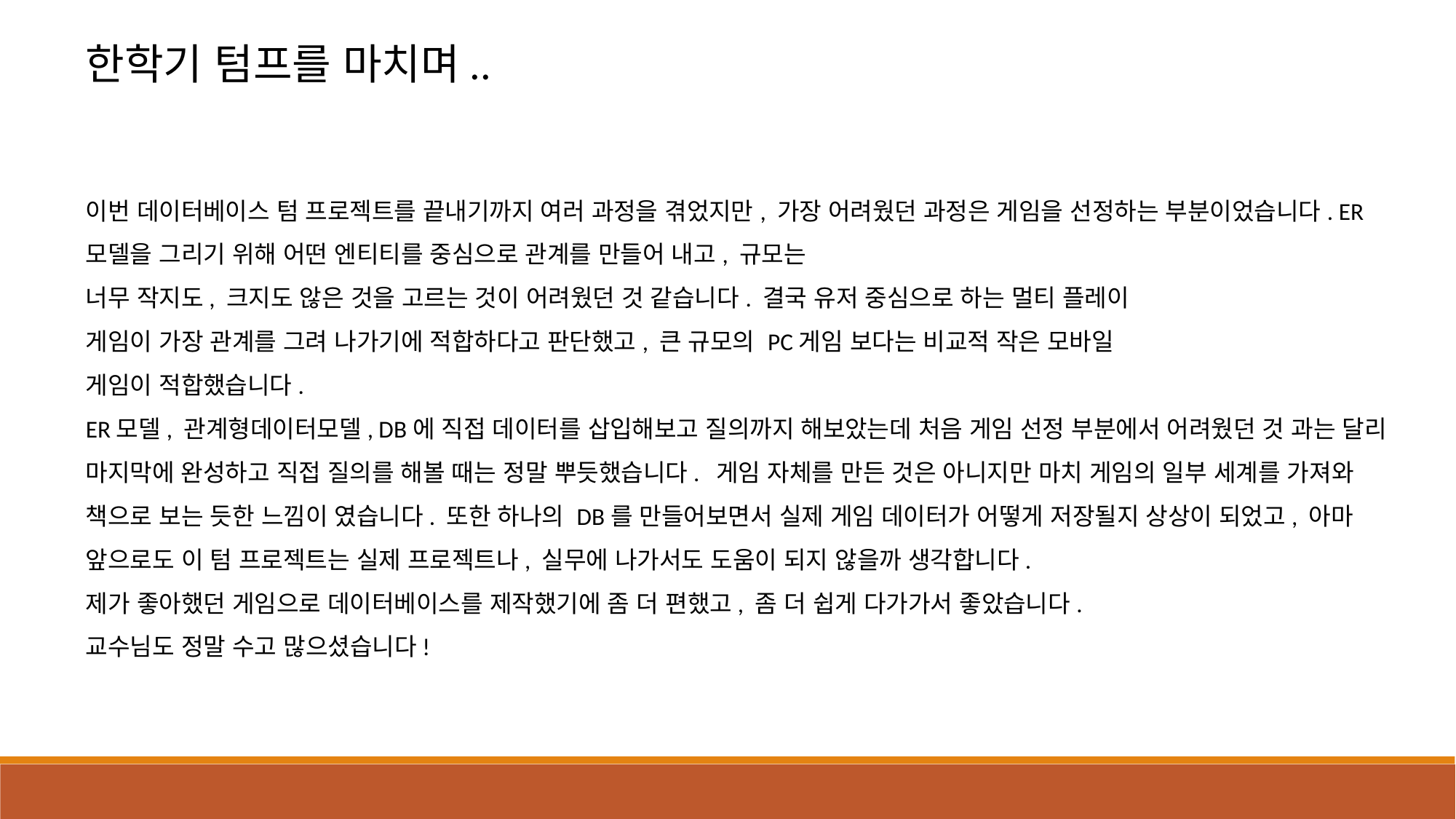

한학기 텀프를 마치며..
이번 데이터베이스 텀 프로젝트를 끝내기까지 여러 과정을 겪었지만, 가장 어려웠던 과정은 게임을 선정하는 부분이었습니다. ER모델을 그리기 위해 어떤 엔티티를 중심으로 관계를 만들어 내고, 규모는
너무 작지도, 크지도 않은 것을 고르는 것이 어려웠던 것 같습니다. 결국 유저 중심으로 하는 멀티 플레이
게임이 가장 관계를 그려 나가기에 적합하다고 판단했고, 큰 규모의 PC게임 보다는 비교적 작은 모바일
게임이 적합했습니다.
ER모델, 관계형데이터모델, DB에 직접 데이터를 삽입해보고 질의까지 해보았는데 처음 게임 선정 부분에서 어려웠던 것 과는 달리 마지막에 완성하고 직접 질의를 해볼 때는 정말 뿌듯했습니다.  게임 자체를 만든 것은 아니지만 마치 게임의 일부 세계를 가져와 책으로 보는 듯한 느낌이 였습니다. 또한 하나의 DB를 만들어보면서 실제 게임 데이터가 어떻게 저장될지 상상이 되었고, 아마 앞으로도 이 텀 프로젝트는 실제 프로젝트나, 실무에 나가서도 도움이 되지 않을까 생각합니다.
제가 좋아했던 게임으로 데이터베이스를 제작했기에 좀 더 편했고, 좀 더 쉽게 다가가서 좋았습니다.
교수님도 정말 수고 많으셨습니다!